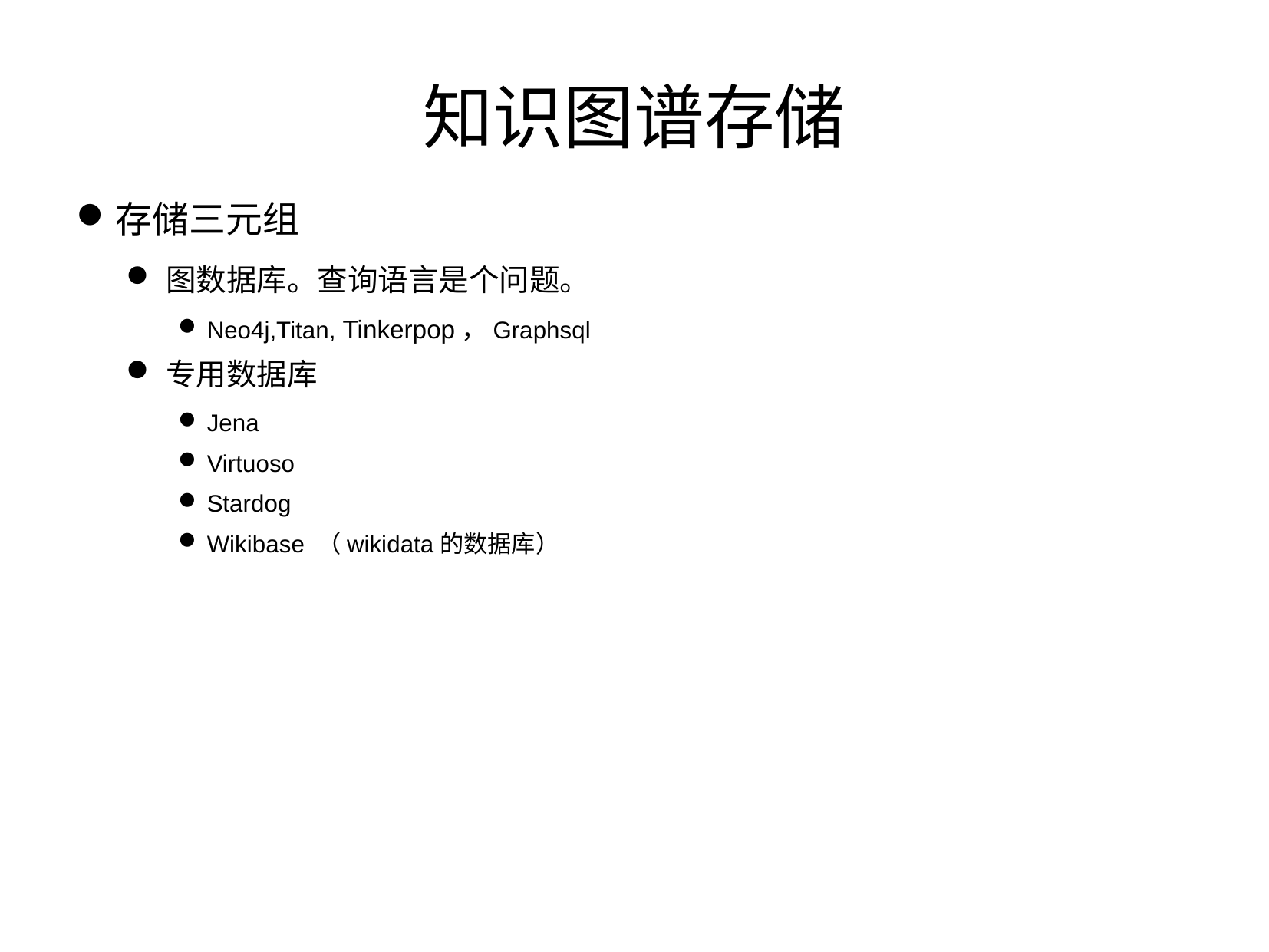

知识图谱存储
存储三元组
图数据库。查询语言是个问题。
Neo4j,Titan, Tinkerpop，Graphsql
专用数据库
Jena
Virtuoso
Stardog
Wikibase （wikidata的数据库）